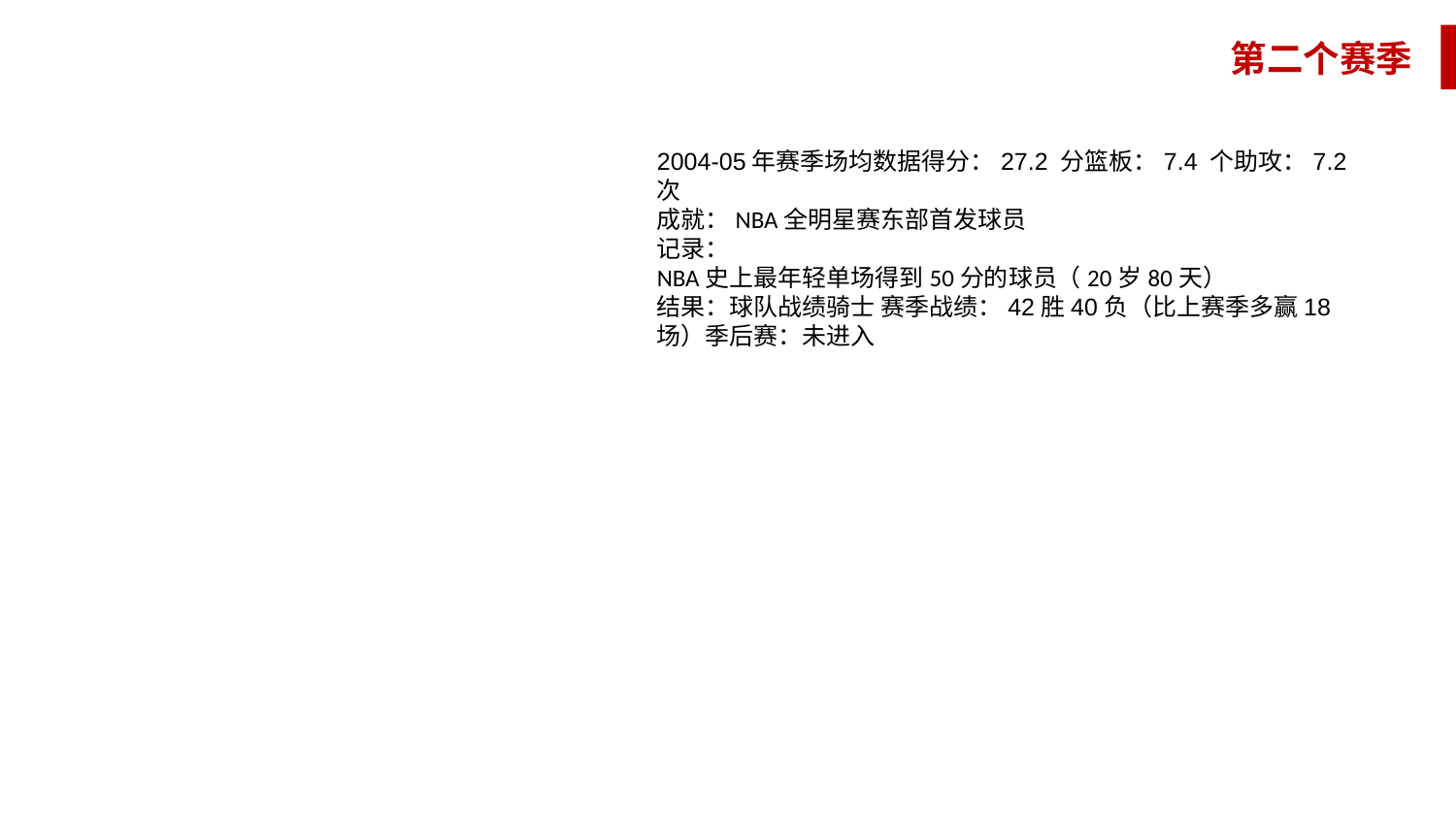

第二个赛季
2004-05年赛季场均数据得分：27.2 分篮板：7.4 个助攻：7.2 次
成就：NBA全明星赛东部首发球员
记录：
NBA史上最年轻单场得到50分的球员（20岁80天）
结果：球队战绩骑士 赛季战绩：42胜40负（比上赛季多赢18场）季后赛：未进入